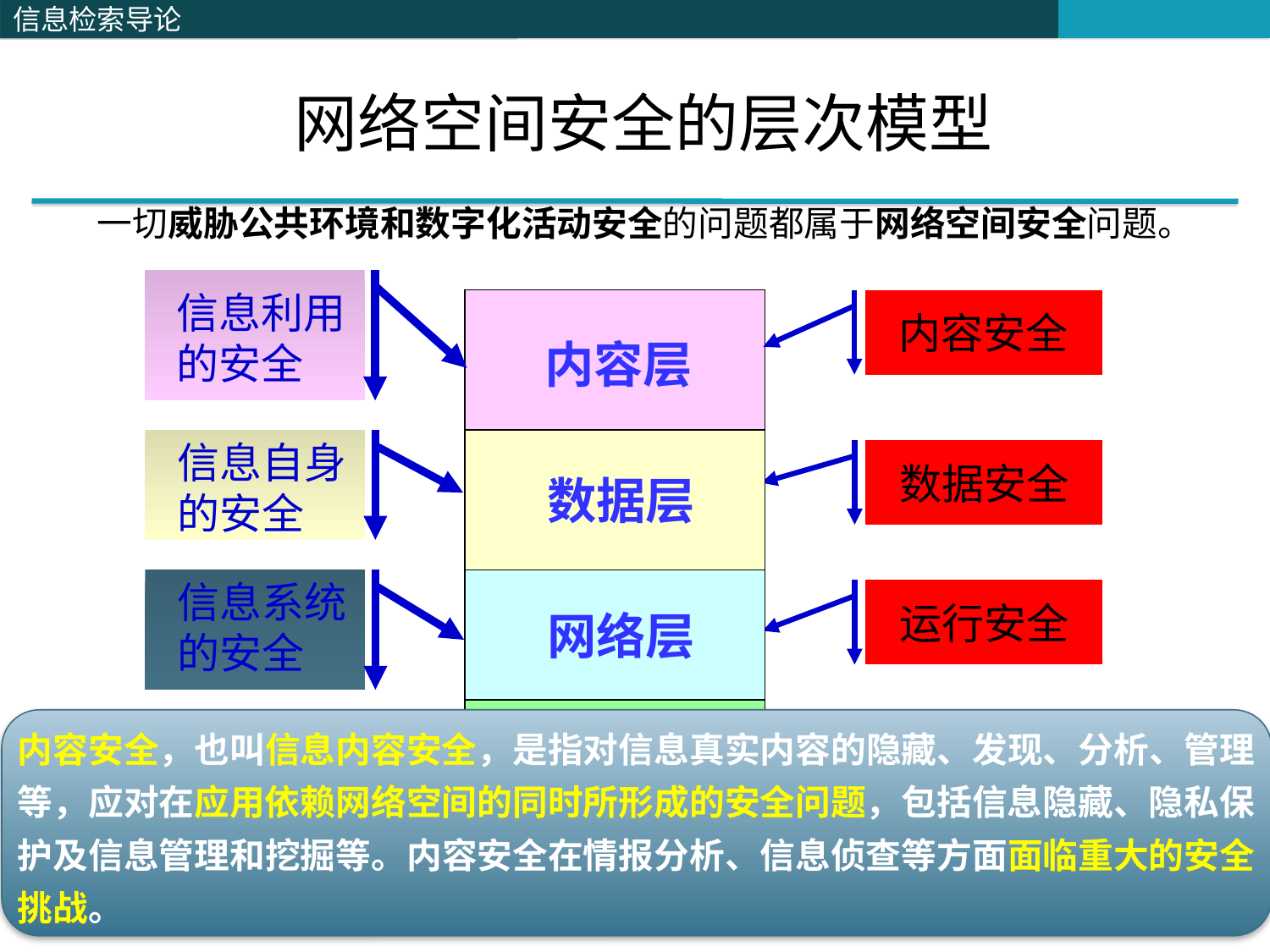

# 网络空间安全的层次模型
一切威胁公共环境和数字化活动安全的问题都属于网络空间安全问题。
 信息利用
 的安全
 内容层
内容安全
 信息自身
 的安全
 数据层
数据安全
 信息系统
 的安全
 网络层
运行安全
 物理层
内容安全，也叫信息内容安全，是指对信息真实内容的隐藏、发现、分析、管理等，应对在应用依赖网络空间的同时所形成的安全问题，包括信息隐藏、隐私保护及信息管理和挖掘等。内容安全在情报分析、信息侦查等方面面临重大的安全挑战。
 基础设施
 的安全
物理安全
层次模型
信息安全
安全目标